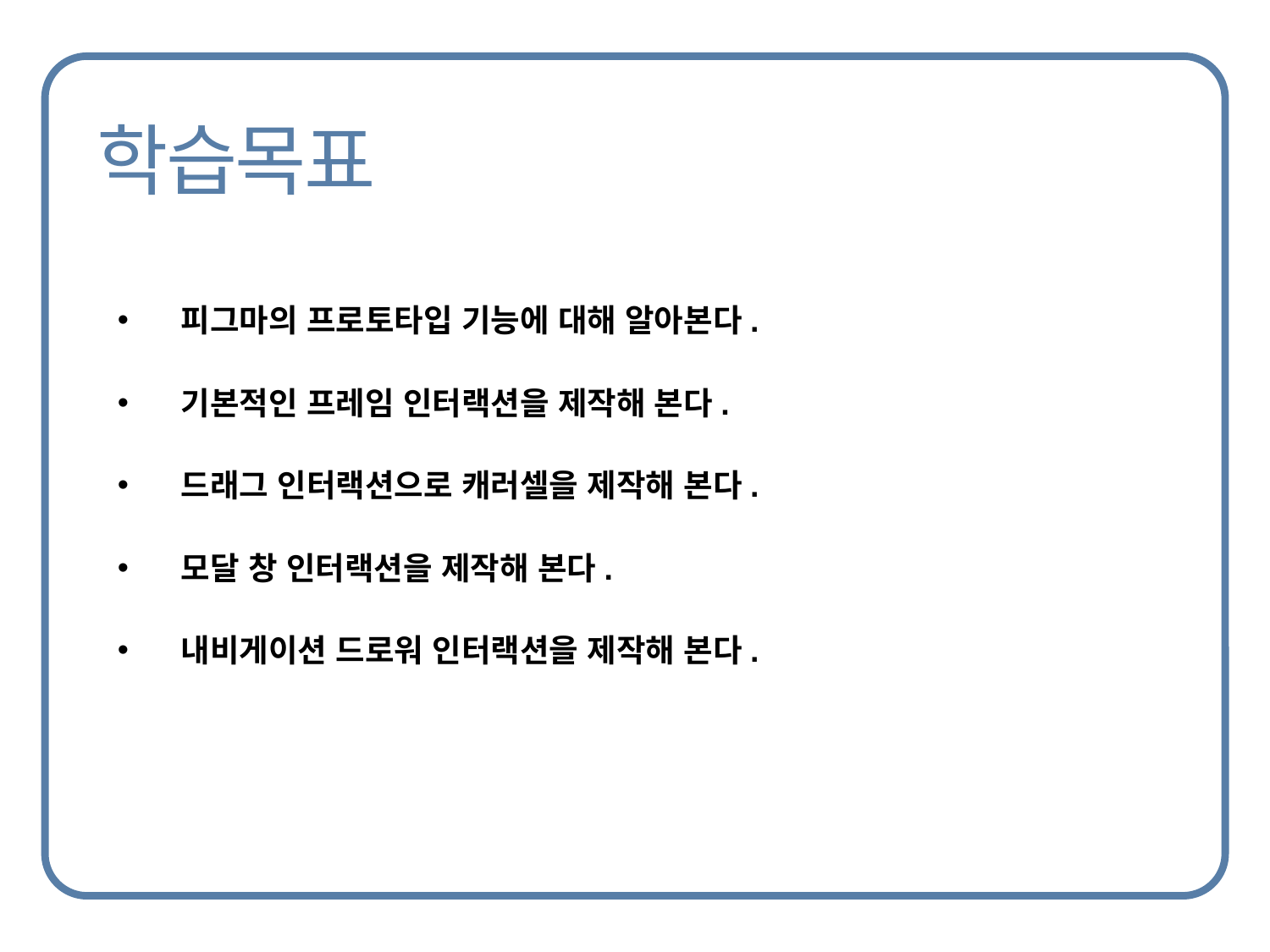

피그마의 프로토타입 기능에 대해 알아본다.
기본적인 프레임 인터랙션을 제작해 본다.
드래그 인터랙션으로 캐러셀을 제작해 본다.
모달 창 인터랙션을 제작해 본다.
내비게이션 드로워 인터랙션을 제작해 본다.